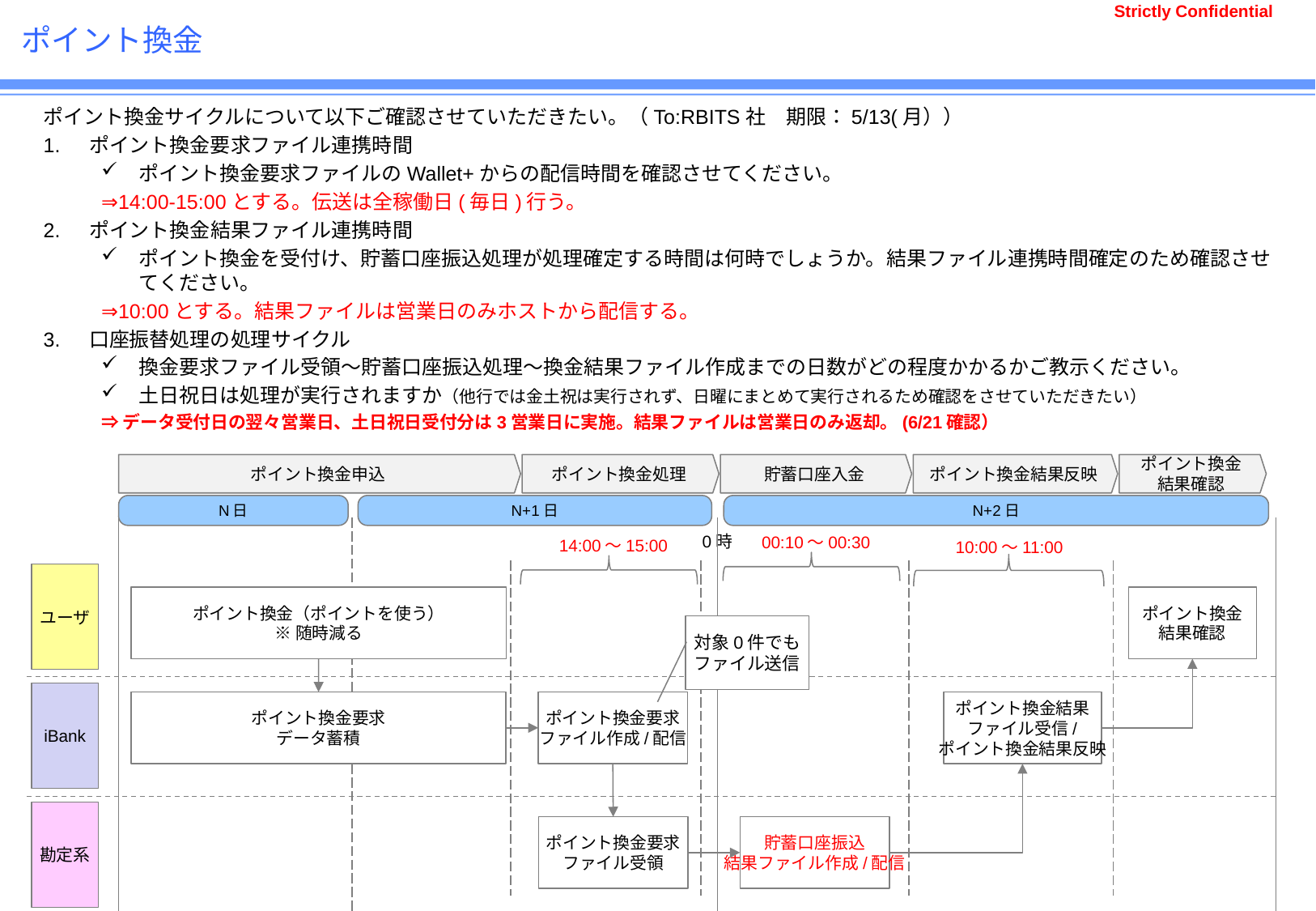

# ポイント換金
ポイント換金サイクルについて以下ご確認させていただきたい。（To:RBITS社　期限：5/13(月））
ポイント換金要求ファイル連携時間
ポイント換金要求ファイルのWallet+からの配信時間を確認させてください。
⇒14:00-15:00とする。伝送は全稼働日(毎日)行う。
ポイント換金結果ファイル連携時間
ポイント換金を受付け、貯蓄口座振込処理が処理確定する時間は何時でしょうか。結果ファイル連携時間確定のため確認させてください。
⇒10:00とする。結果ファイルは営業日のみホストから配信する。
口座振替処理の処理サイクル
換金要求ファイル受領～貯蓄口座振込処理～換金結果ファイル作成までの日数がどの程度かかるかご教示ください。
土日祝日は処理が実行されますか（他行では金土祝は実行されず、日曜にまとめて実行されるため確認をさせていただきたい）
⇒データ受付日の翌々営業日、土日祝日受付分は3営業日に実施。結果ファイルは営業日のみ返却。(6/21確認）

ポイント換金申込
ポイント換金処理
貯蓄口座入金
ポイント換金結果反映
ポイント換金
結果確認

N日
N+1日
N+2日
0時
00:10～00:30
14:00～15:00
10:00～11:00
ユーザ
ポイント換金（ポイントを使う）
※随時減る
ポイント換金
結果確認
対象0件でもファイル送信
iBank
ポイント換金要求
データ蓄積
ポイント換金要求
ファイル作成/配信
ポイント換金結果
ファイル受信/
ポイント換金結果反映
勘定系
ポイント換金要求
ファイル受領
貯蓄口座振込
結果ファイル作成/配信